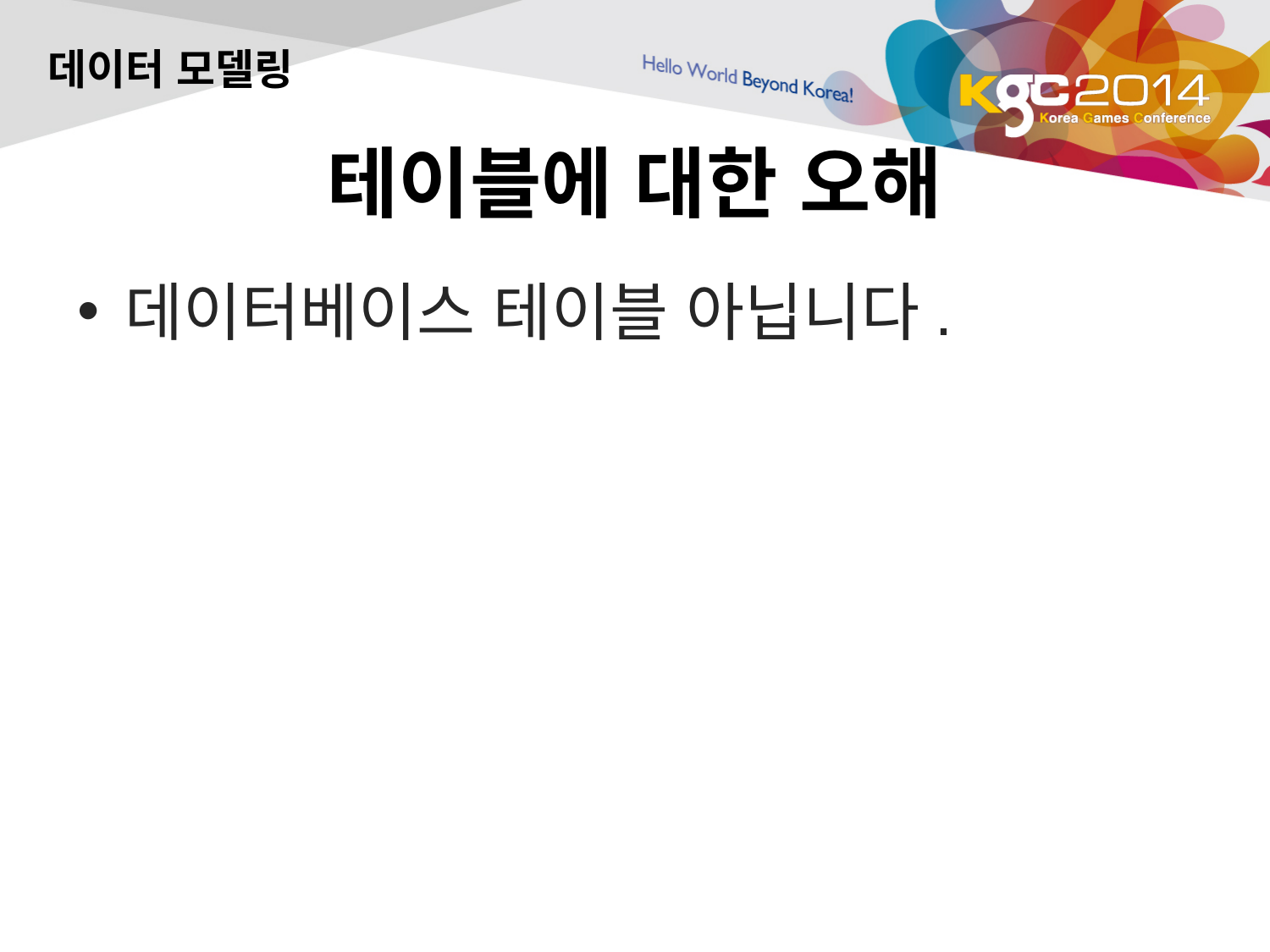

데이터 모델링
# 테이블에 대한 오해
데이터베이스 테이블 아닙니다.